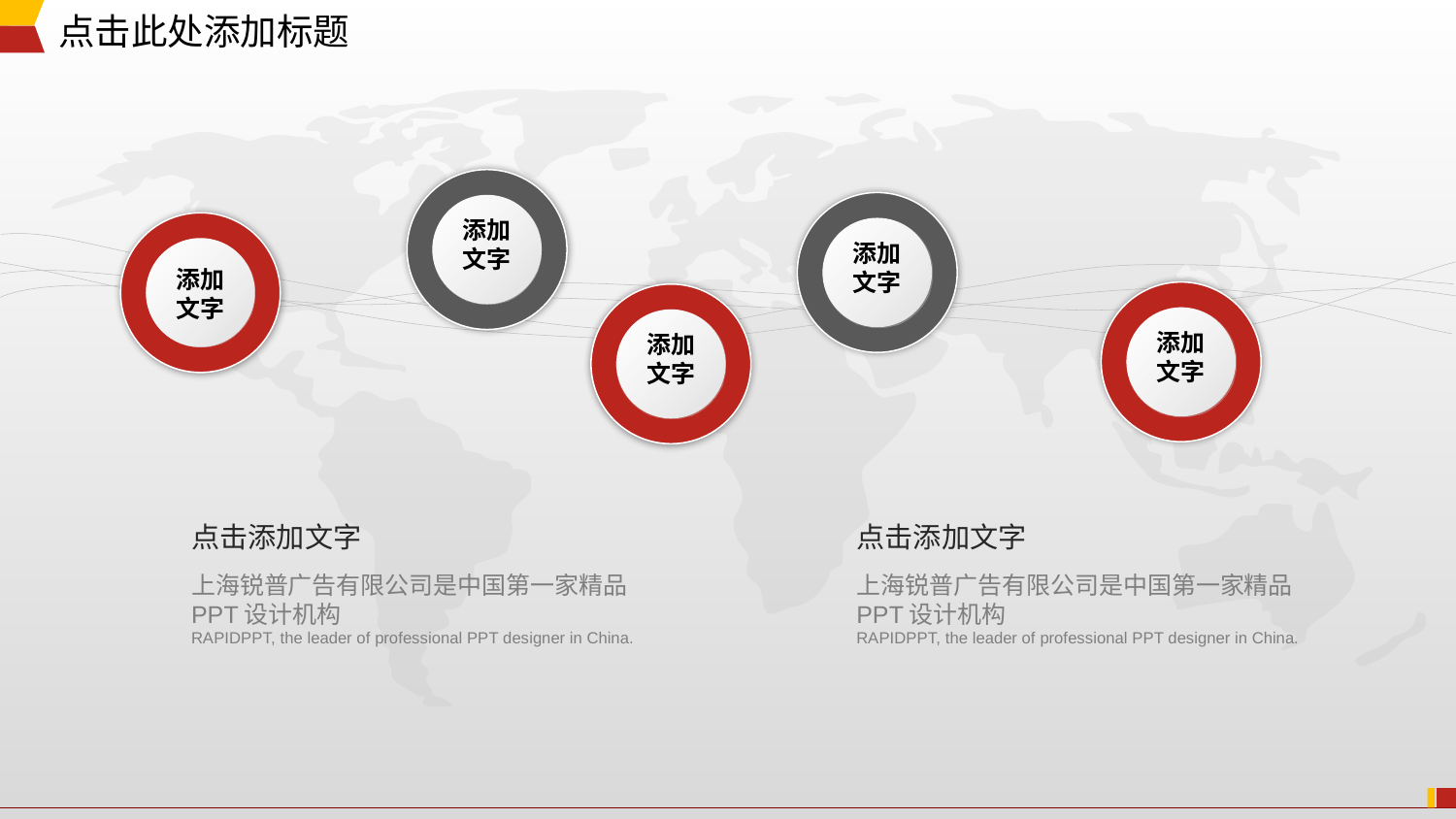

添加
文字

添加
文字

添加
文字

添加
文字

添加
文字
点击添加文字
上海锐普广告有限公司是中国第一家精品PPT设计机构
RAPIDPPT, the leader of professional PPT designer in China.
点击添加文字
上海锐普广告有限公司是中国第一家精品PPT设计机构
RAPIDPPT, the leader of professional PPT designer in China.